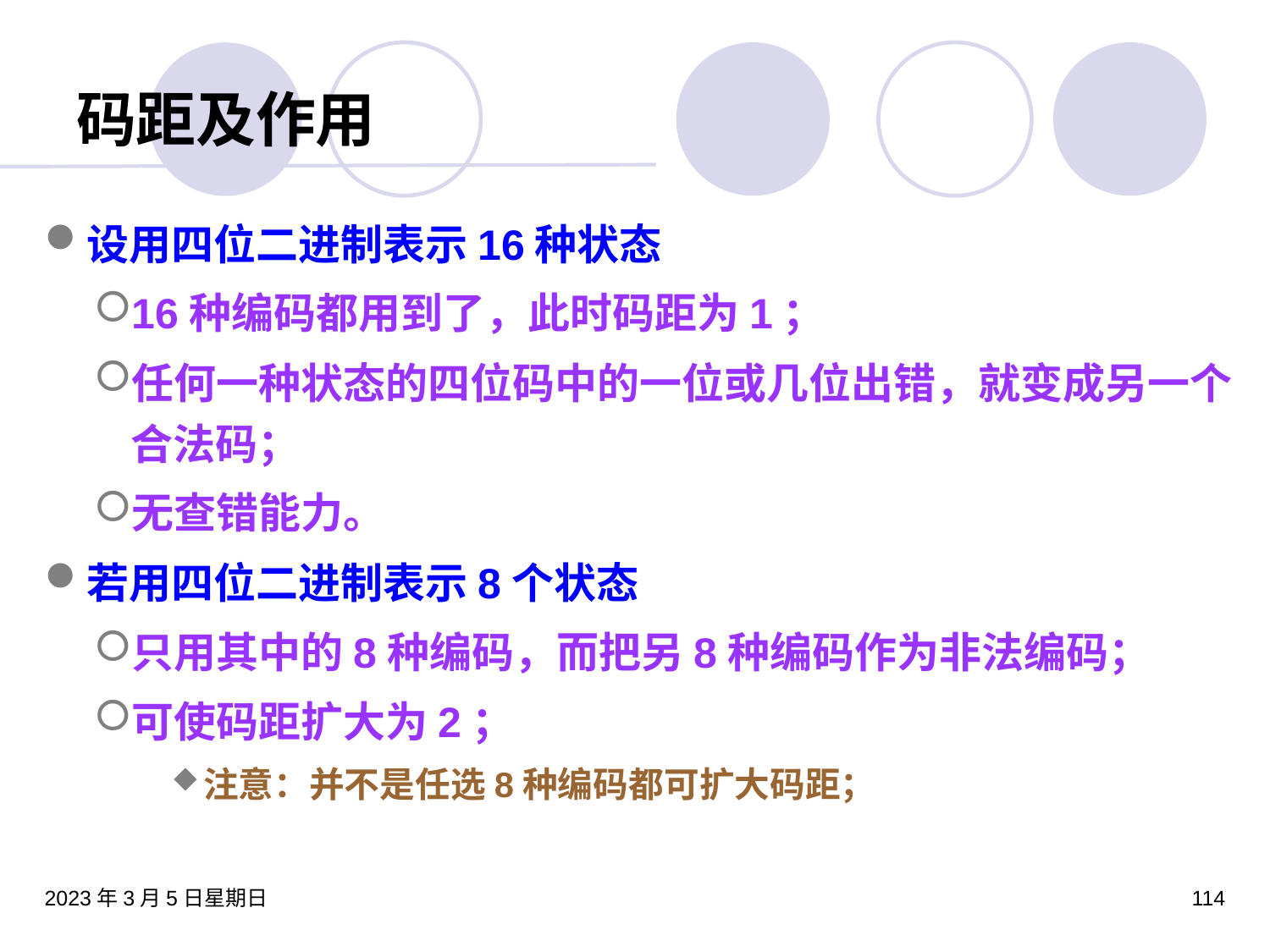

# 码距及作用

设用四位二进制表示16种状态
16种编码都用到了，此时码距为1；
任何一种状态的四位码中的一位或几位出错，就变成另一个合法码；
无查错能力。
若用四位二进制表示8个状态
只用其中的8种编码，而把另8种编码作为非法编码；
可使码距扩大为2；
注意：并不是任选8种编码都可扩大码距；

2023年3月5日星期日
114